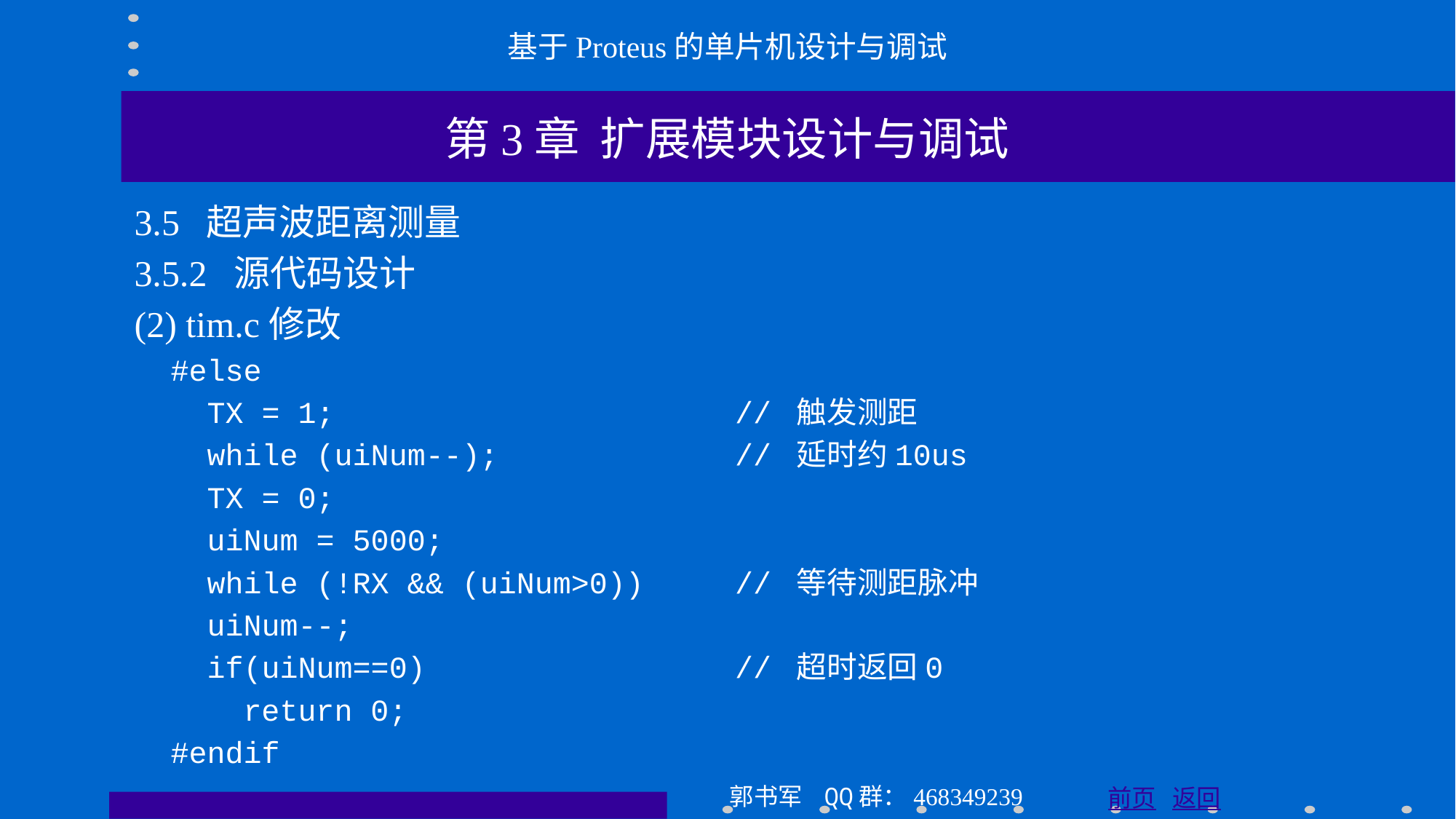

基于Proteus的单片机设计与调试
第3章  扩展模块设计与调试
3.5  超声波距离测量
3.5.2  源代码设计
(2) tim.c修改
  #else
    TX = 1;                      // 触发测距
    while (uiNum--);             // 延时约10us
    TX = 0;
    uiNum = 5000;
    while (!RX && (uiNum>0))     // 等待测距脉冲
    uiNum--;
    if(uiNum==0)                 // 超时返回0
      return 0;
  #endif

郭书军   QQ群：468349239
前页   返回